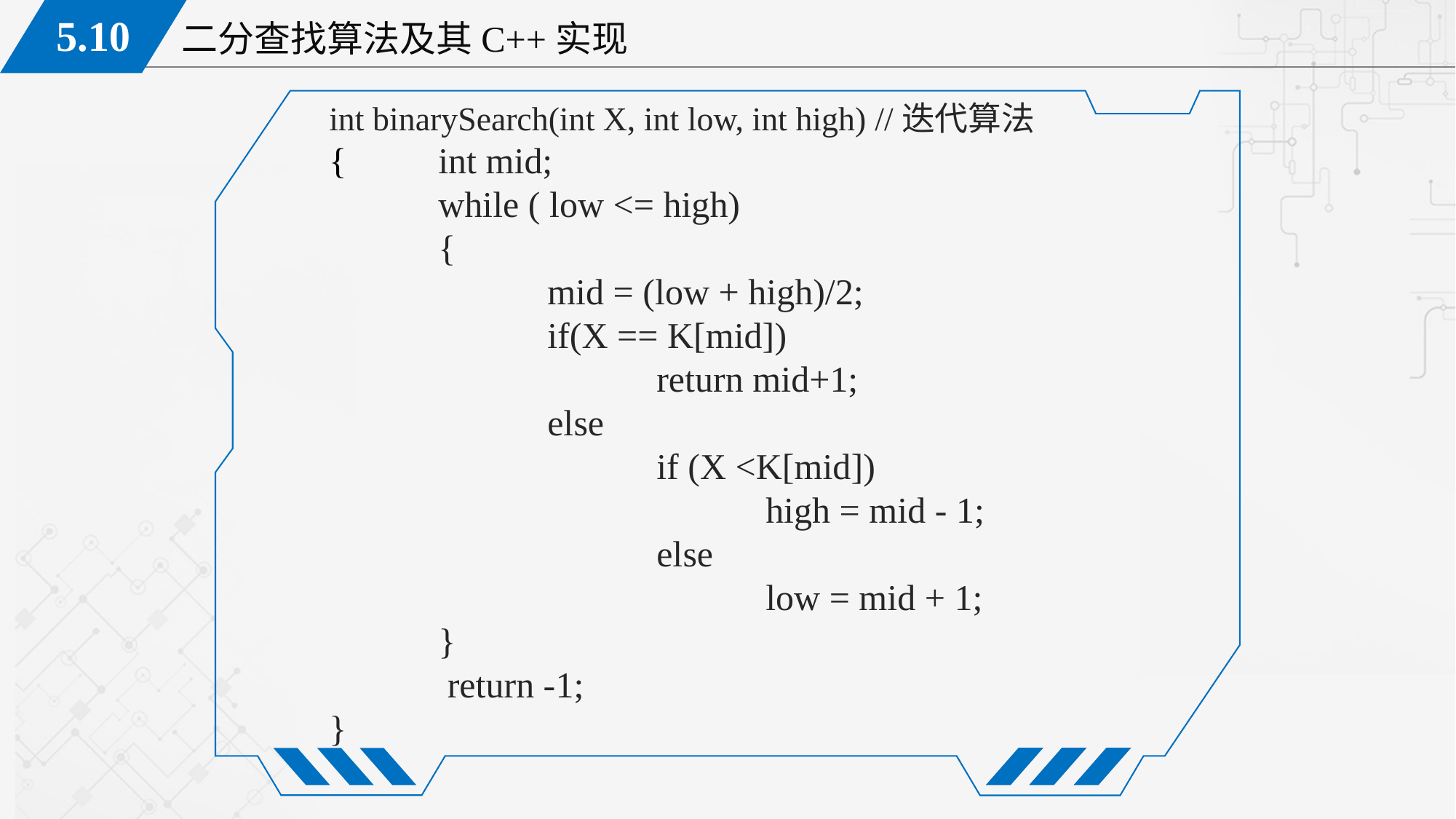

int binarySearch(int X, int low, int high) //迭代算法
{	int mid;
	while ( low <= high)
	{
	 	mid = (low + high)/2;
 		if(X == K[mid])
			return mid+1;
		else
			if (X <K[mid])
			 	high = mid - 1;
			else
				low = mid + 1;
	}
	 return -1;
}